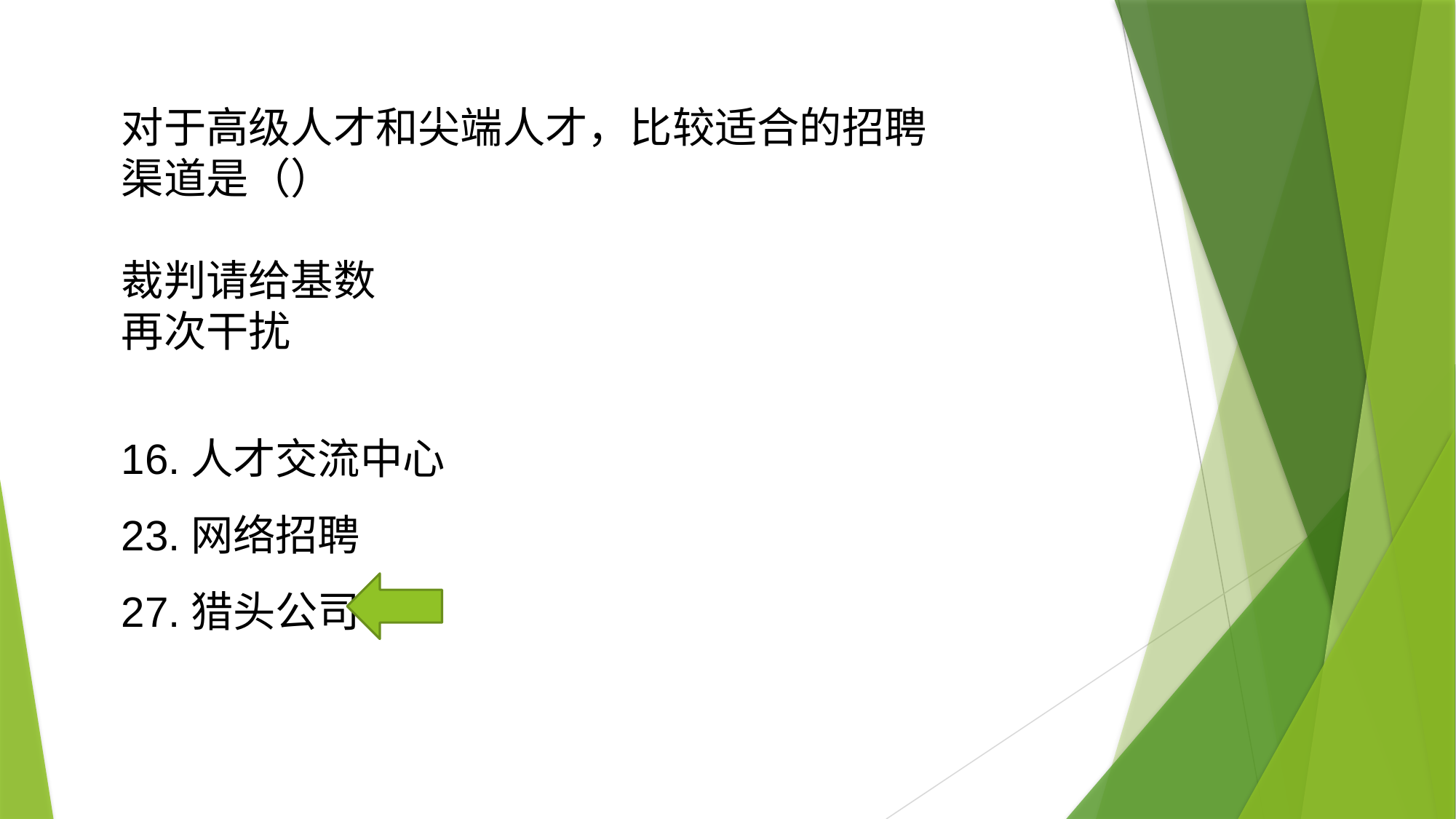

对于高级人才和尖端人才，比较适合的招聘渠道是（）

裁判请给基数
再次干扰

16.人才交流中心
23.网络招聘
27.猎头公司